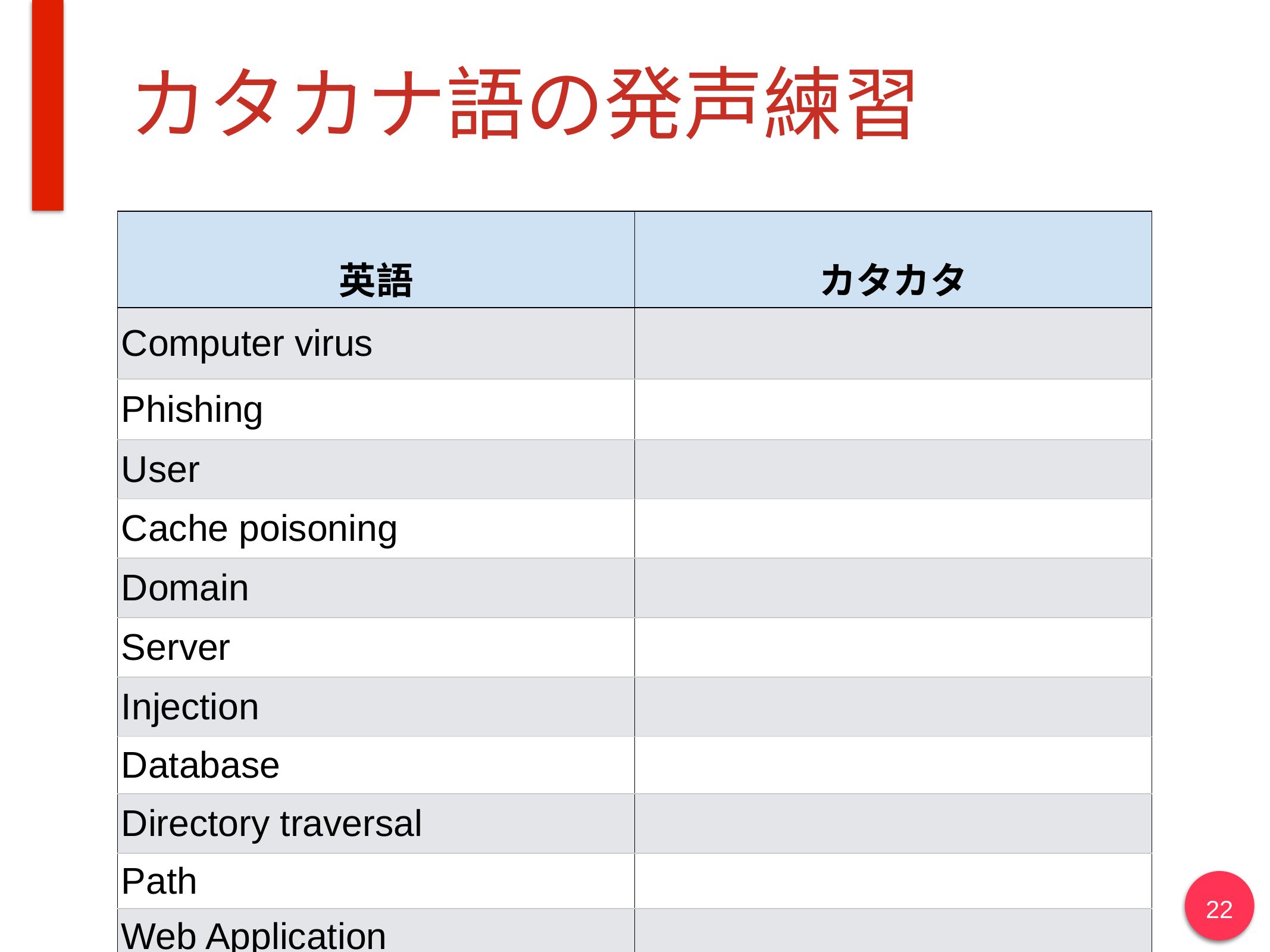

# カタカナ語の発声練習
| 英語 | カタカタ |
| --- | --- |
| Computer virus |  |
| Phishing |  |
| User |  |
| Cache poisoning |  |
| Domain |  |
| Server |  |
| Injection |  |
| Database |  |
| Directory traversal |  |
| Path |  |
| Web Application |  |
22